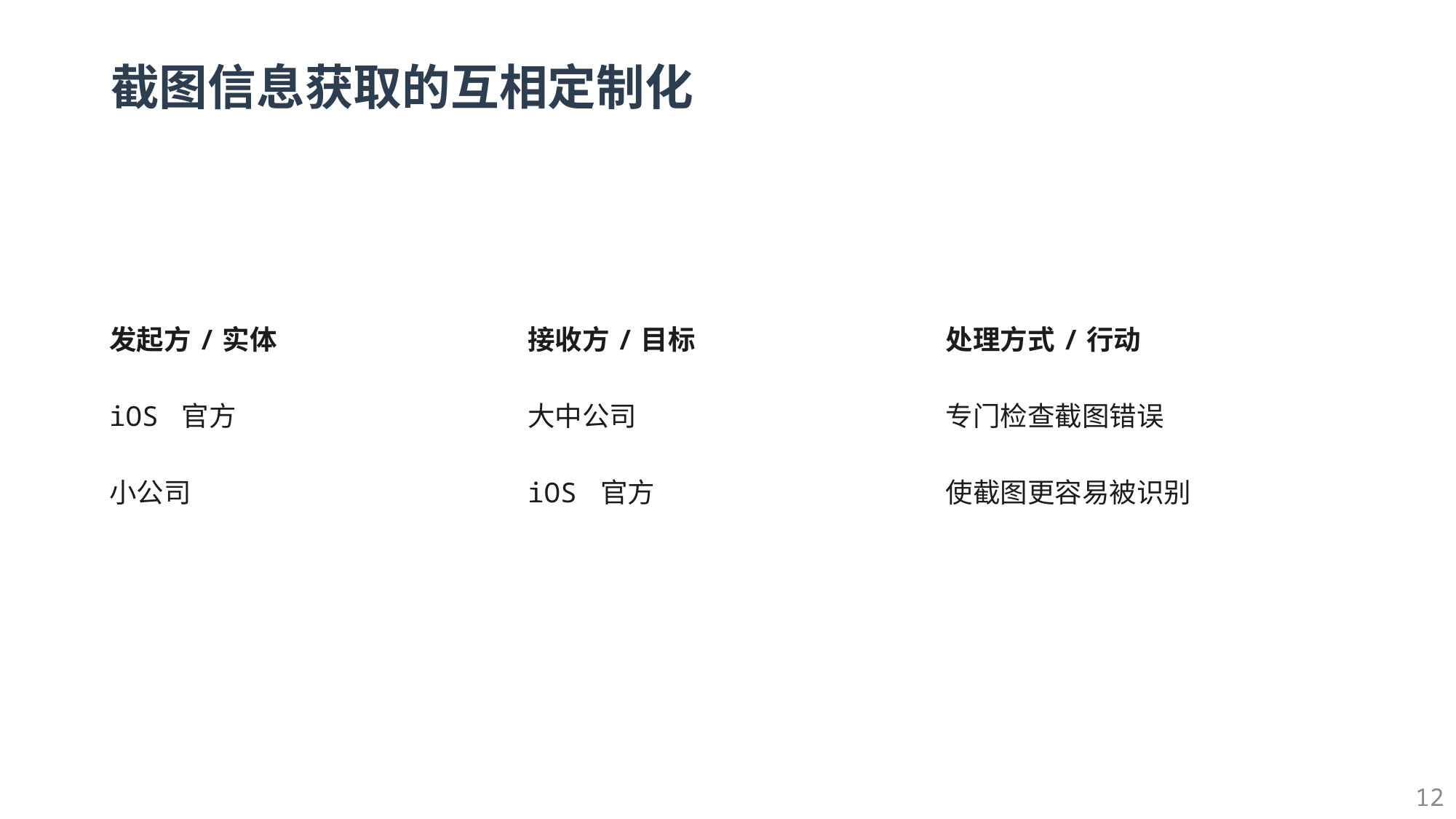

# 截图信息获取的互相定制化
| 发起方/实体 | 接收方/目标 | 处理方式/行动 |
| --- | --- | --- |
| iOS 官方 | 大中公司 | 专门检查截图错误 |
| 小公司 | iOS 官方 | 使截图更容易被识别 |
12